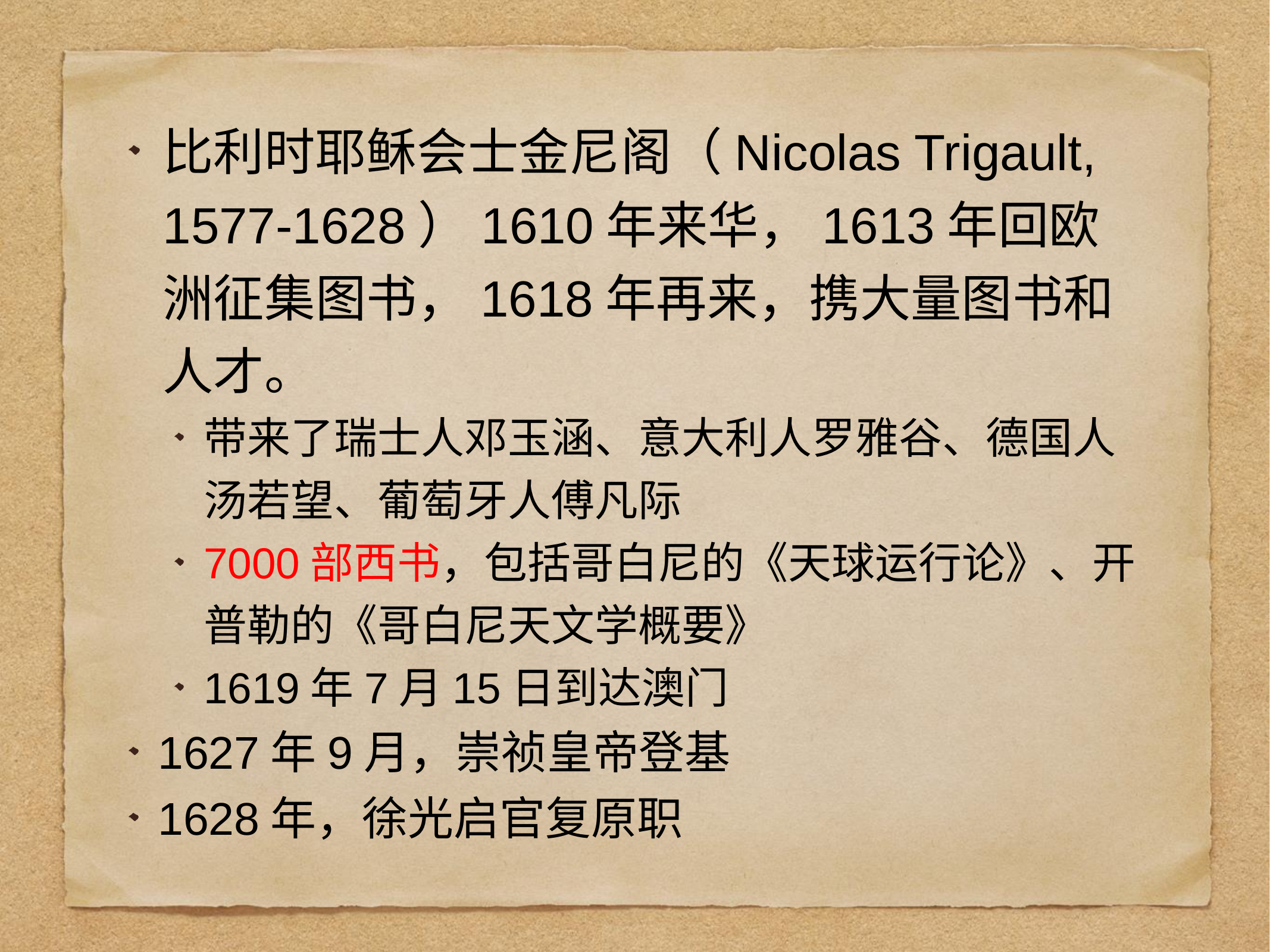

比利时耶稣会士金尼阁（Nicolas Trigault, 1577-1628）1610年来华，1613年回欧洲征集图书，1618年再来，携大量图书和人才。
带来了瑞士人邓玉涵、意大利人罗雅谷、德国人汤若望、葡萄牙人傅凡际
7000部西书，包括哥白尼的《天球运行论》、开普勒的《哥白尼天文学概要》
1619年7月15日到达澳门
1627年9月，崇祯皇帝登基
1628年，徐光启官复原职